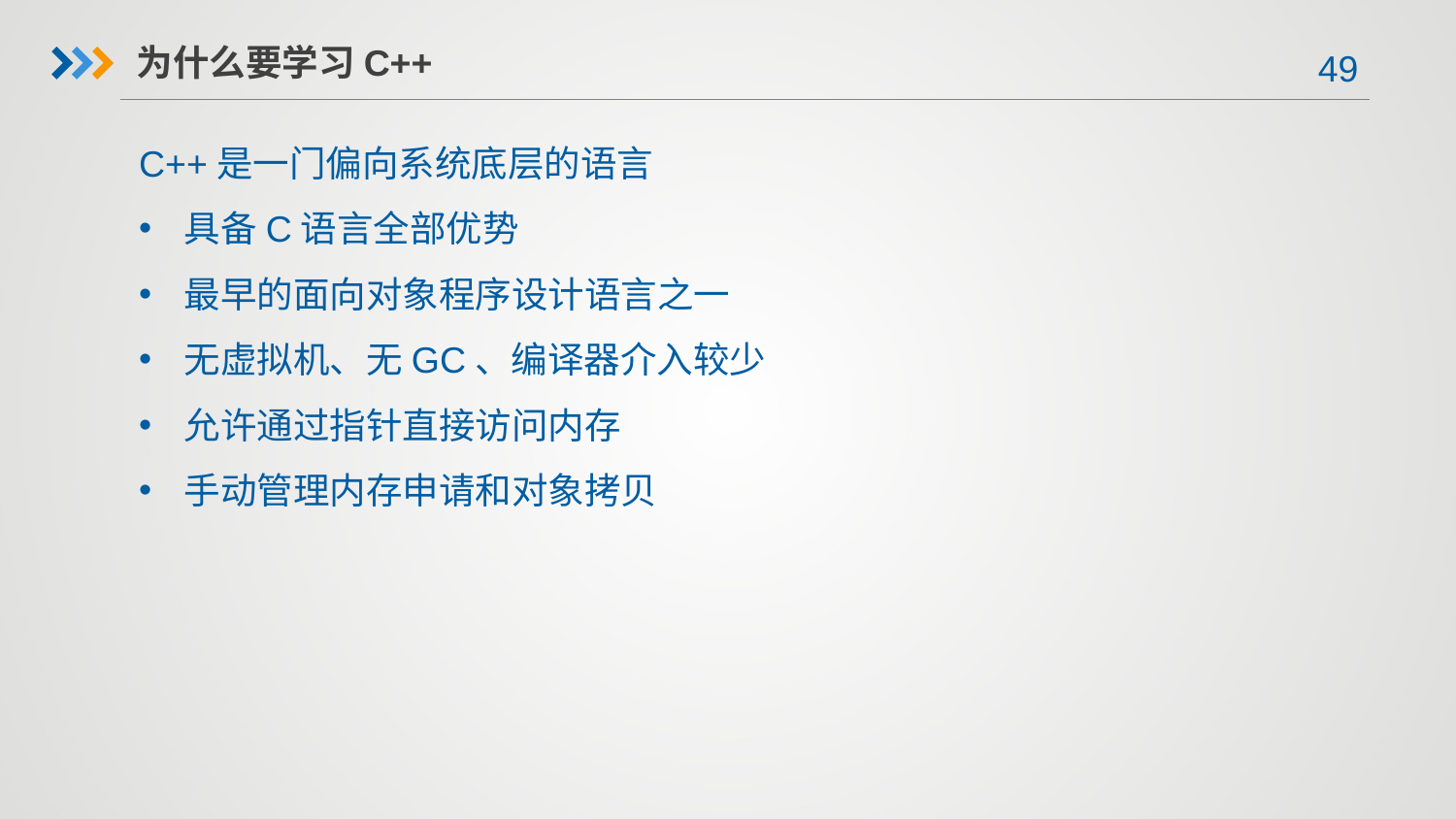

为什么要学习C++
C++是一门偏向系统底层的语言
具备C语言全部优势
最早的面向对象程序设计语言之一
无虚拟机、无GC、编译器介入较少
允许通过指针直接访问内存
手动管理内存申请和对象拷贝